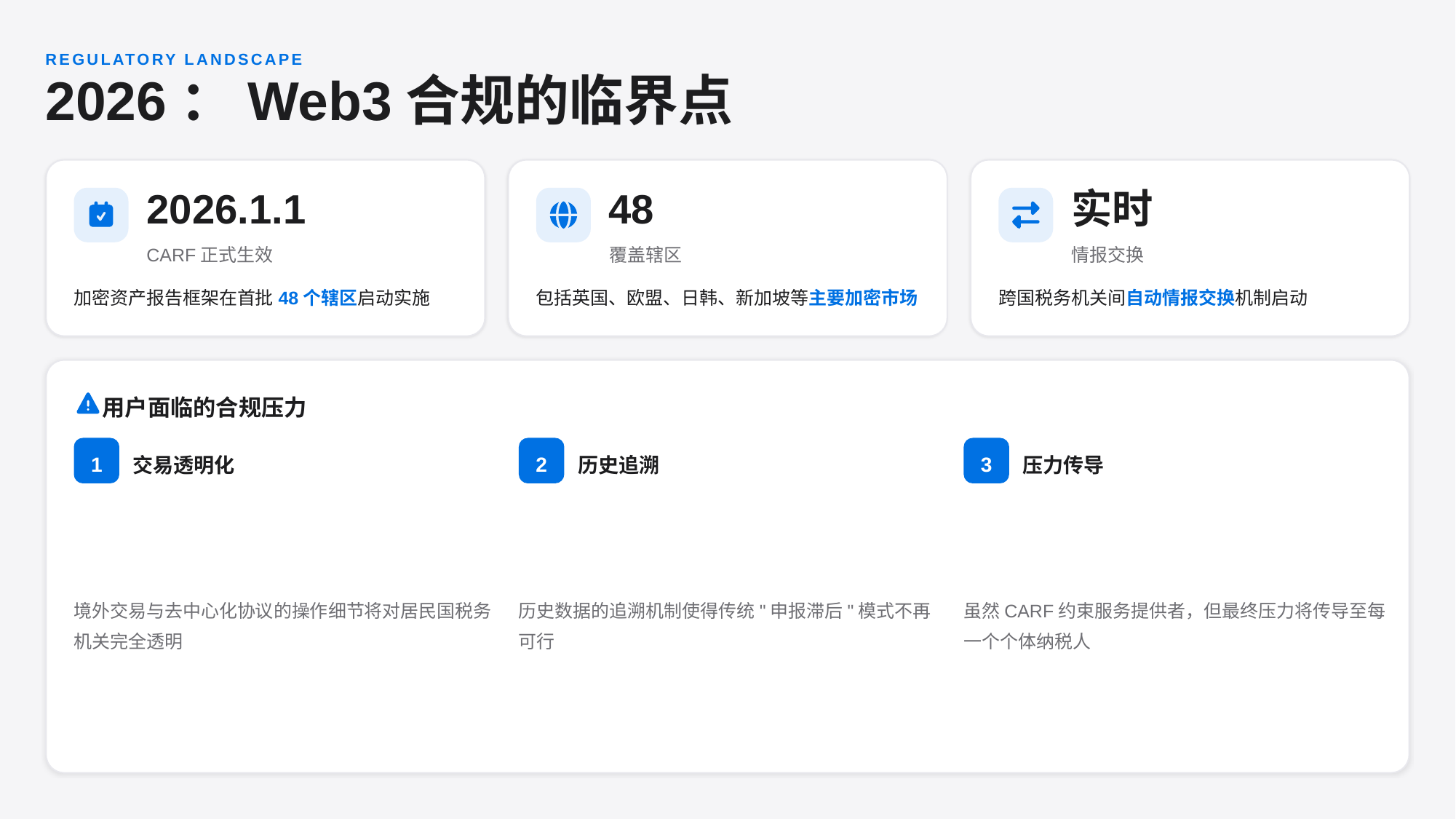

REGULATORY LANDSCAPE
2026：Web3合规的临界点

2026.1.1

48

实时

CARF正式生效
覆盖辖区
情报交换
加密资产报告框架在首批48个辖区启动实施
包括英国、欧盟、日韩、新加坡等主要加密市场
跨国税务机关间自动情报交换机制启动

用户面临的合规压力

1

2

3

交易透明化
历史追溯
压力传导
境外交易与去中心化协议的操作细节将对居民国税务机关完全透明
历史数据的追溯机制使得传统"申报滞后"模式不再可行
虽然CARF约束服务提供者，但最终压力将传导至每一个个体纳税人